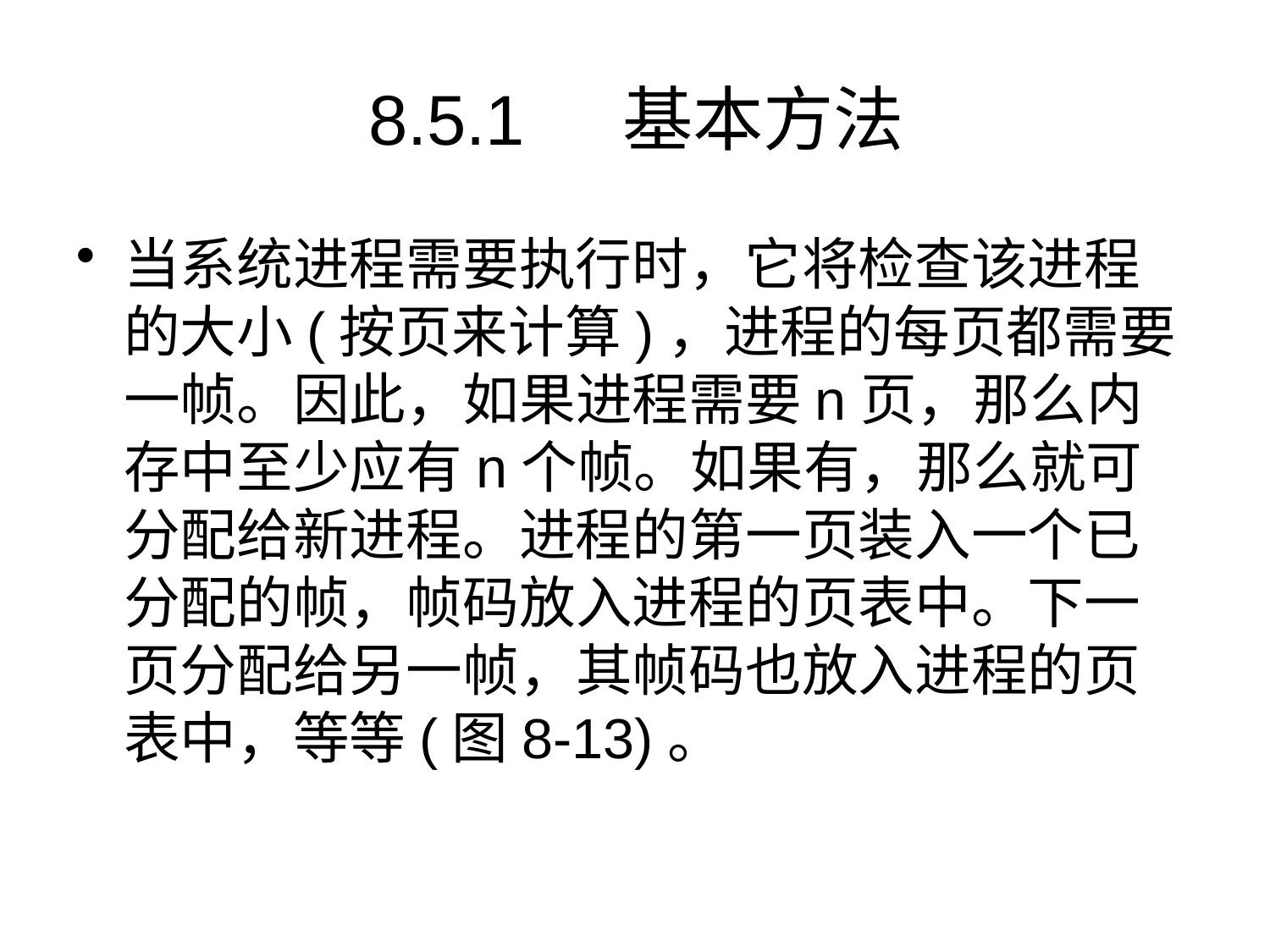

# 8.5.1	基本方法
当系统进程需要执行时，它将检查该进程的大小(按页来计算)，进程的每页都需要一帧。因此，如果进程需要n页，那么内存中至少应有n个帧。如果有，那么就可分配给新进程。进程的第一页装入一个已分配的帧，帧码放入进程的页表中。下一页分配给另一帧，其帧码也放入进程的页表中，等等(图8-13)。